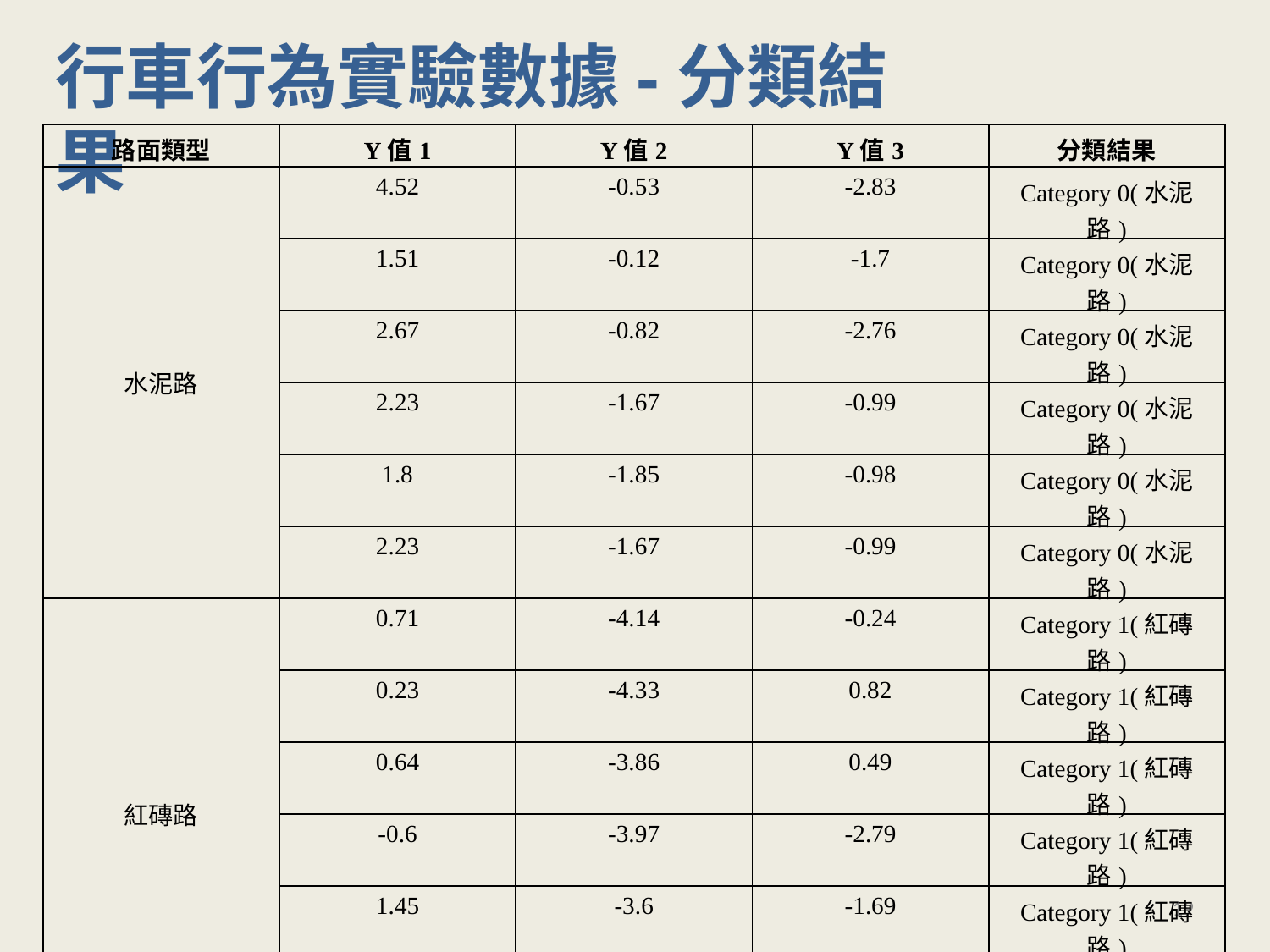

行車行為實驗數據-分類結果
| 路面類型 | Y值1 | Y值2 | Y值3 | 分類結果 |
| --- | --- | --- | --- | --- |
| 水泥路 | 4.52 | -0.53 | -2.83 | Category 0(水泥路) |
|  | 1.51 | -0.12 | -1.7 | Category 0(水泥路) |
|  | 2.67 | -0.82 | -2.76 | Category 0(水泥路) |
|  | 2.23 | -1.67 | -0.99 | Category 0(水泥路) |
|  | 1.8 | -1.85 | -0.98 | Category 0(水泥路) |
|  | 2.23 | -1.67 | -0.99 | Category 0(水泥路) |
| 紅磚路 | 0.71 | -4.14 | -0.24 | Category 1(紅磚路) |
|  | 0.23 | -4.33 | 0.82 | Category 1(紅磚路) |
|  | 0.64 | -3.86 | 0.49 | Category 1(紅磚路) |
|  | -0.6 | -3.97 | -2.79 | Category 1(紅磚路) |
|  | 1.45 | -3.6 | -1.69 | Category 1(紅磚路) |
|  | -0.49 | -3.44 | -2.46 | Category 1(紅磚路) |
| 柏油路 | -2.78 | -2.96 | -3.13 | Category 2(柏油路) |
|  | -1.99 | -2.87 | -4.02 | Category 2(柏油路) |
|  | -3.45 | -2.98 | -3.64 | Category 2(柏油路) |
|  | -0.4 | -2.89 | -1.31 | Category 1(紅磚路) |
|  | -1.95 | -2.07 | -1.58 | Category 2(柏油路) |
|  | -2.78 | -2.96 | -3.13 | Category 2(柏油路) |
19